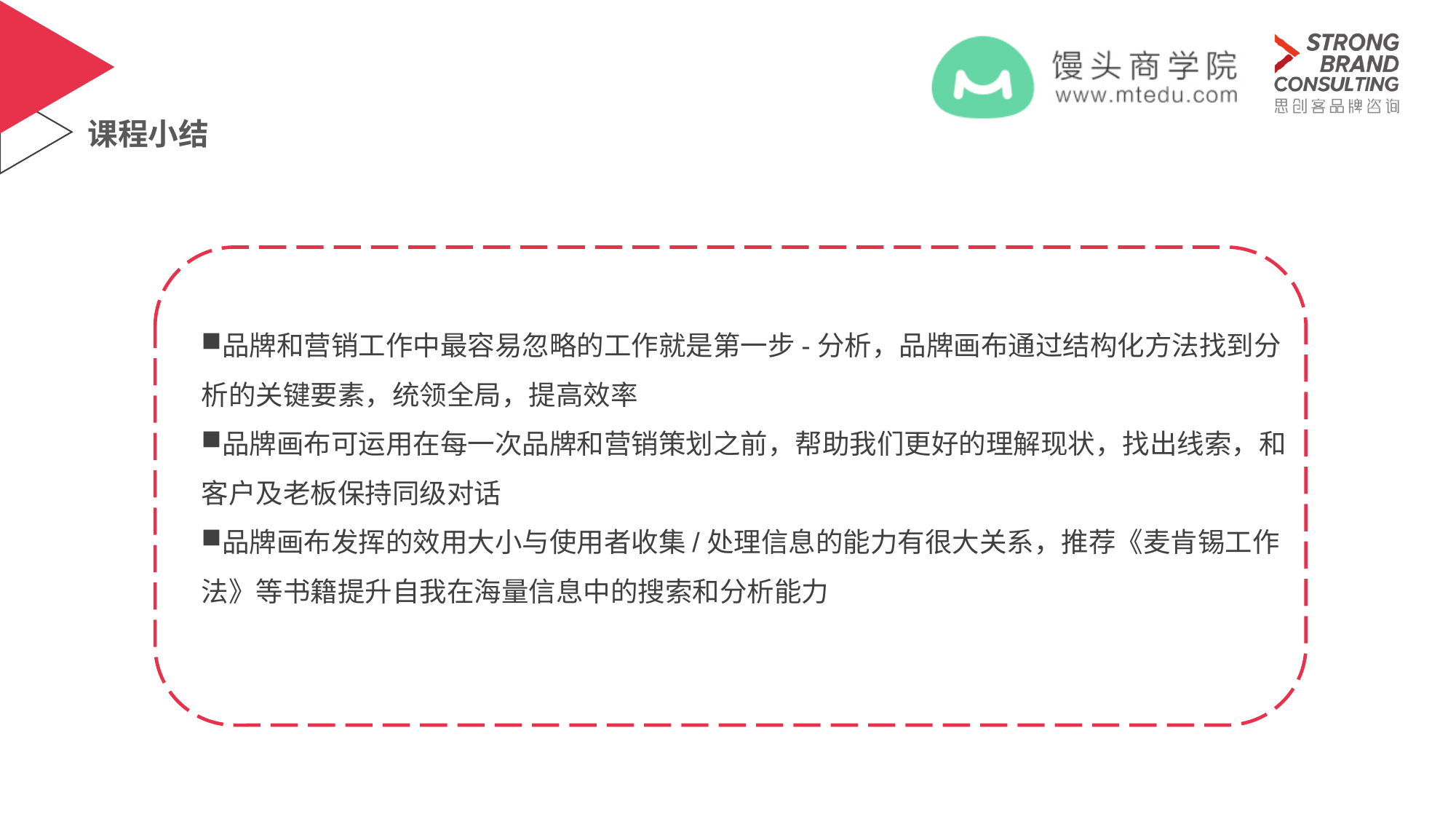

课程小结

品牌和营销工作中最容易忽略的工作就是第一步-分析，品牌画布通过结构化方法找到分析的关键要素，统领全局，提高效率
品牌画布可运用在每一次品牌和营销策划之前，帮助我们更好的理解现状，找出线索，和客户及老板保持同级对话
品牌画布发挥的效用大小与使用者收集/处理信息的能力有很大关系，推荐《麦肯锡工作法》等书籍提升自我在海量信息中的搜索和分析能力